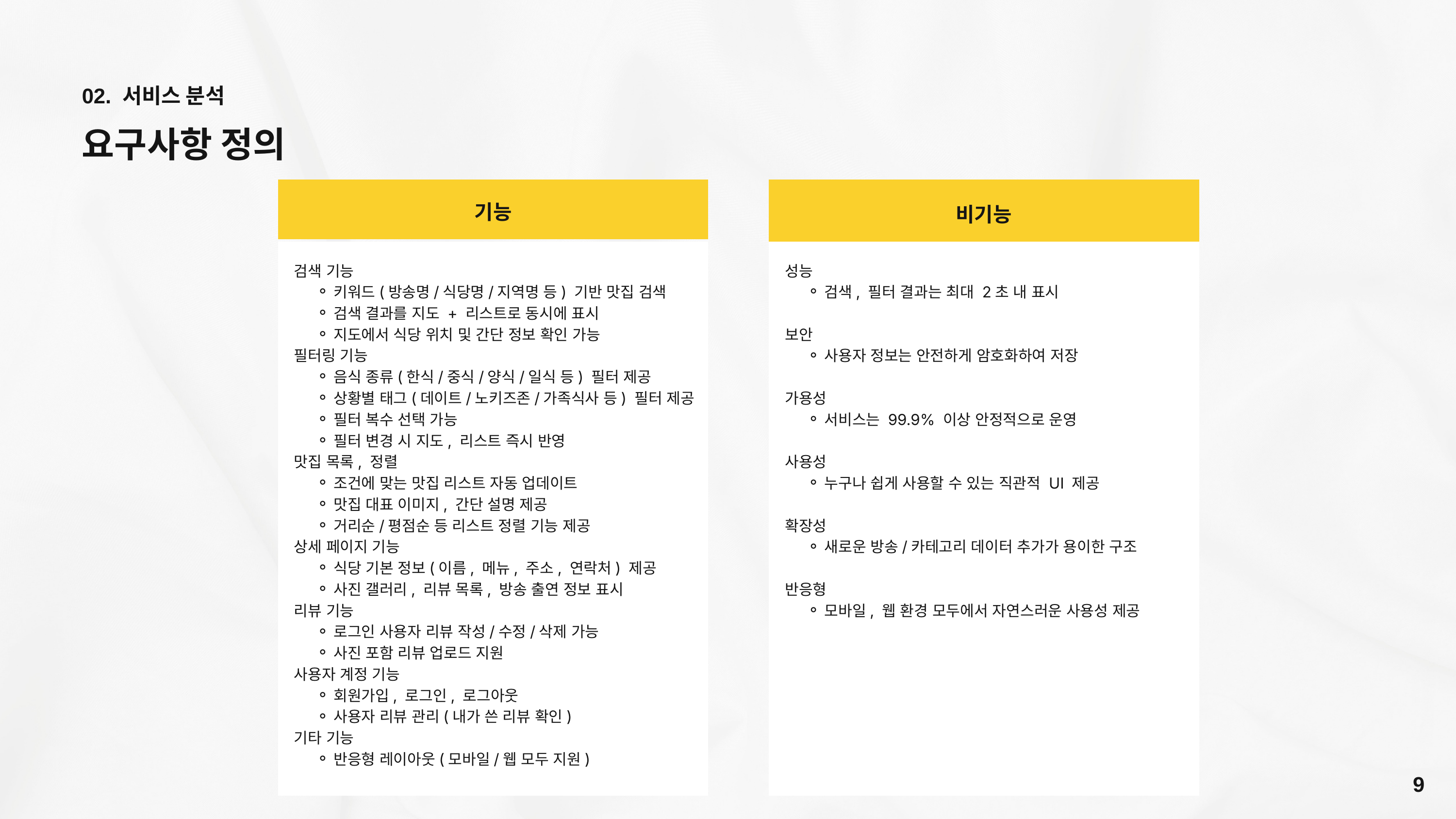

02. 서비스 분석
요구사항 정의

기능

비기능

  검색 기능
키워드(방송명/식당명/지역명 등) 기반 맛집 검색
검색 결과를 지도 + 리스트로 동시에 표시
지도에서 식당 위치 및 간단 정보 확인 가능
  필터링 기능
음식 종류(한식/중식/양식/일식 등) 필터 제공
상황별 태그(데이트/노키즈존/가족식사 등) 필터 제공
필터 복수 선택 가능
필터 변경 시 지도, 리스트 즉시 반영
  맛집 목록, 정렬
조건에 맞는 맛집 리스트 자동 업데이트
맛집 대표 이미지, 간단 설명 제공
거리순/평점순 등 리스트 정렬 기능 제공
  상세 페이지 기능
식당 기본 정보(이름, 메뉴, 주소, 연락처) 제공
사진 갤러리, 리뷰 목록, 방송 출연 정보 표시
  리뷰 기능
로그인 사용자 리뷰 작성/수정/삭제 가능
사진 포함 리뷰 업로드 지원
  사용자 계정 기능
회원가입, 로그인, 로그아웃
사용자 리뷰 관리(내가 쓴 리뷰 확인)
  기타 기능
반응형 레이아웃(모바일/웹 모두 지원)

  성능
검색, 필터 결과는 최대 2초 내 표시

  보안
사용자 정보는 안전하게 암호화하여 저장

  가용성
서비스는 99.9% 이상 안정적으로 운영

  사용성
누구나 쉽게 사용할 수 있는 직관적 UI 제공

  확장성
새로운 방송/카테고리 데이터 추가가 용이한 구조

  반응형
모바일, 웹 환경 모두에서 자연스러운 사용성 제공

9